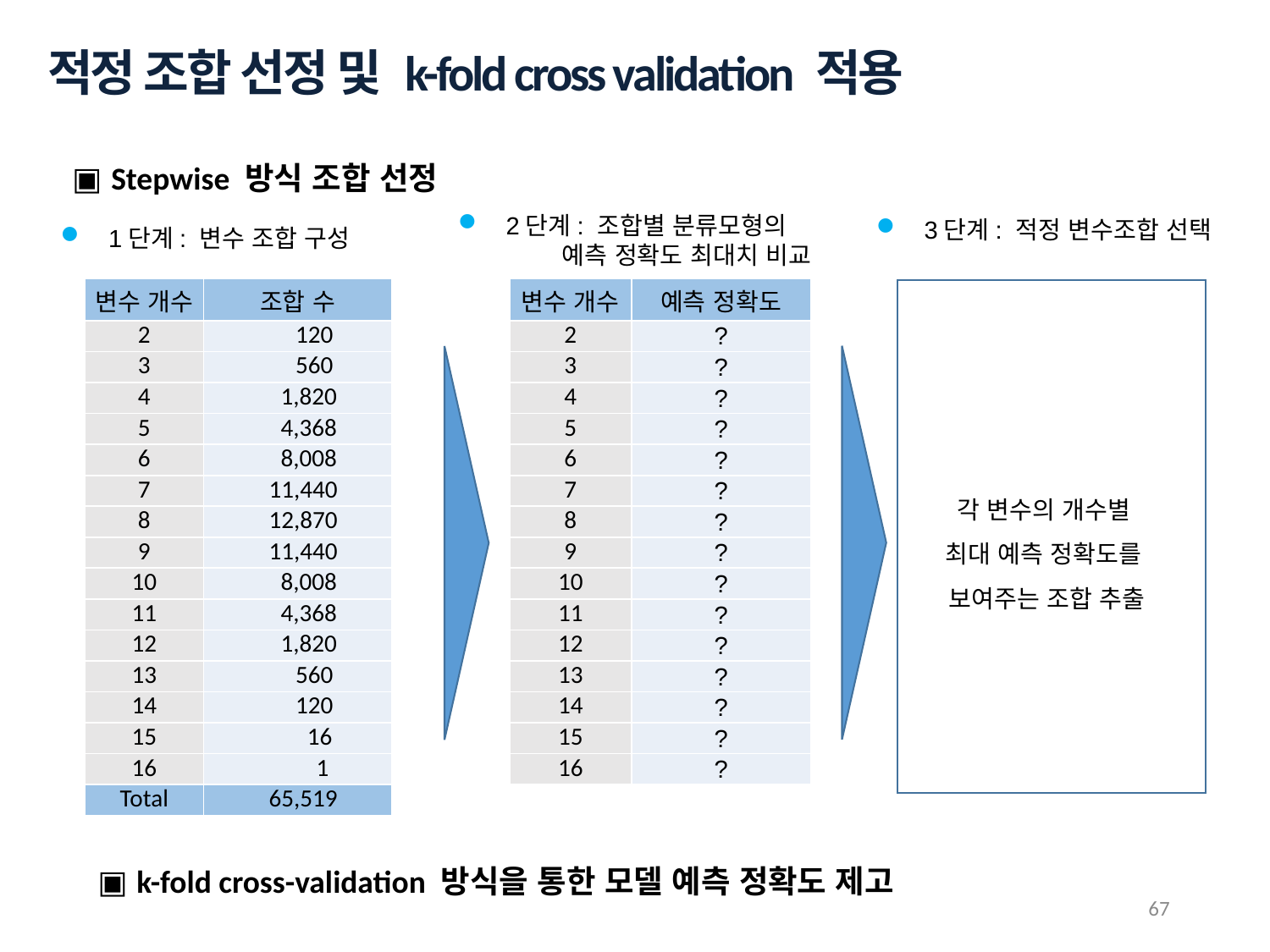

적정 조합 선정 및 k-fold cross validation 적용
▣ Stepwise 방식 조합 선정
1단계: 변수 조합 구성
2단계: 조합별 분류모형의
              예측 정확도 최대치 비교

3단계: 적정 변수조합 선택

| 변수 개수 | 예측 정확도 |
| --- | --- |
| 2 | ? |
| 3 | ? |
| 4 | ? |
| 5 | ? |
| 6 | ? |
| 7 | ? |
| 8 | ? |
| 9 | ? |
| 10 | ? |
| 11 | ? |
| 12 | ? |
| 13 | ? |
| 14 | ? |
| 15 | ? |
| 16 | ? |
| 변수 개수 | 조합 수 |
| --- | --- |
| 2 | 120 |
| 3 | 560 |
| 4 | 1,820 |
| 5 | 4,368 |
| 6 | 8,008 |
| 7 | 11,440 |
| 8 | 12,870 |
| 9 | 11,440 |
| 10 | 8,008 |
| 11 | 4,368 |
| 12 | 1,820 |
| 13 | 560 |
| 14 | 120 |
| 15 | 16 |
| 16 | 1 |
| Total | 65,519 |

각 변수의 개수별
최대 예측 정확도를
보여주는 조합 추출

▣ k-fold cross-validation 방식을 통한 모델 예측 정확도 제고
67